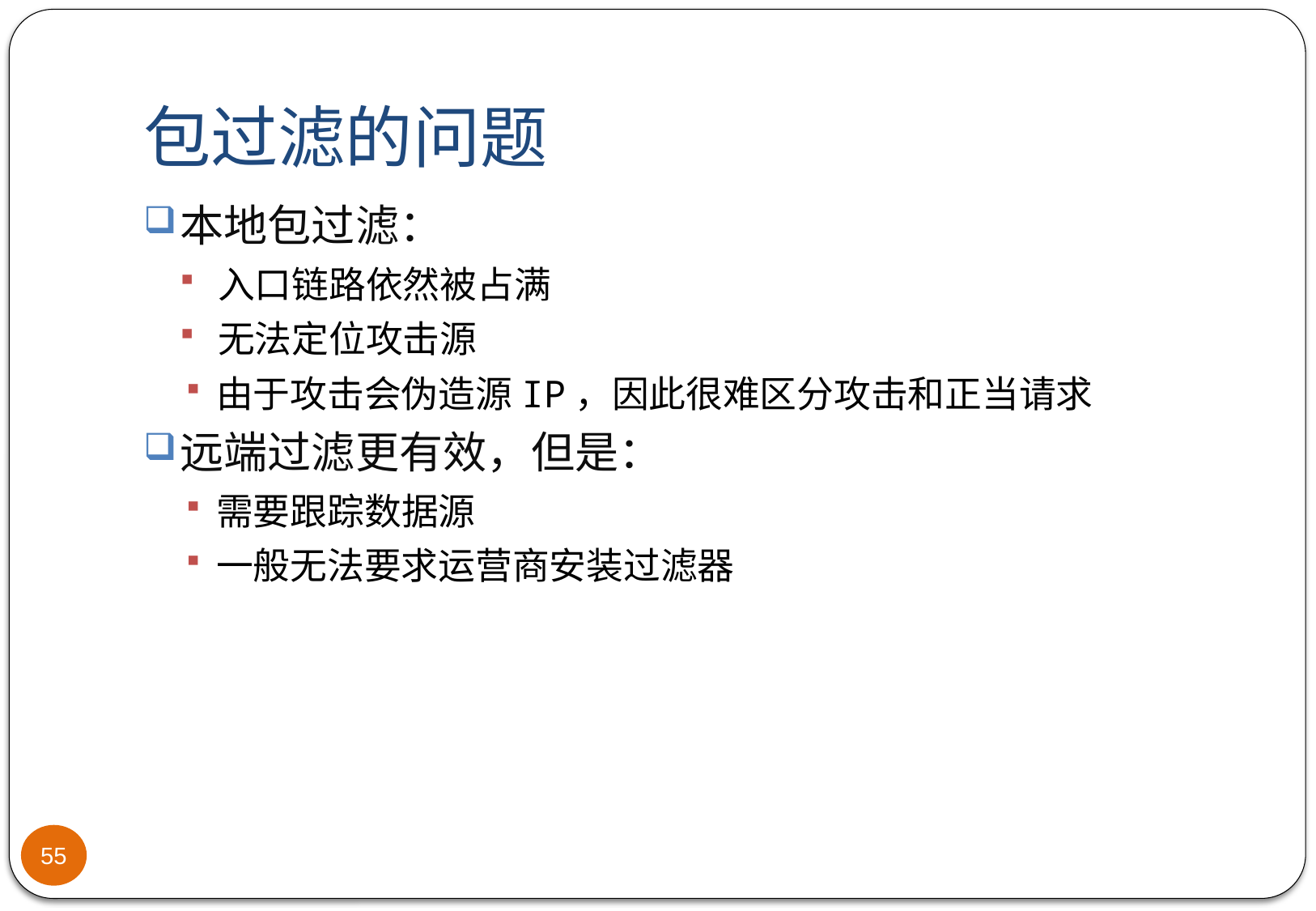

# 包过滤的问题
本地包过滤：
入口链路依然被占满
无法定位攻击源
由于攻击会伪造源IP，因此很难区分攻击和正当请求
远端过滤更有效，但是：
需要跟踪数据源
一般无法要求运营商安装过滤器
55